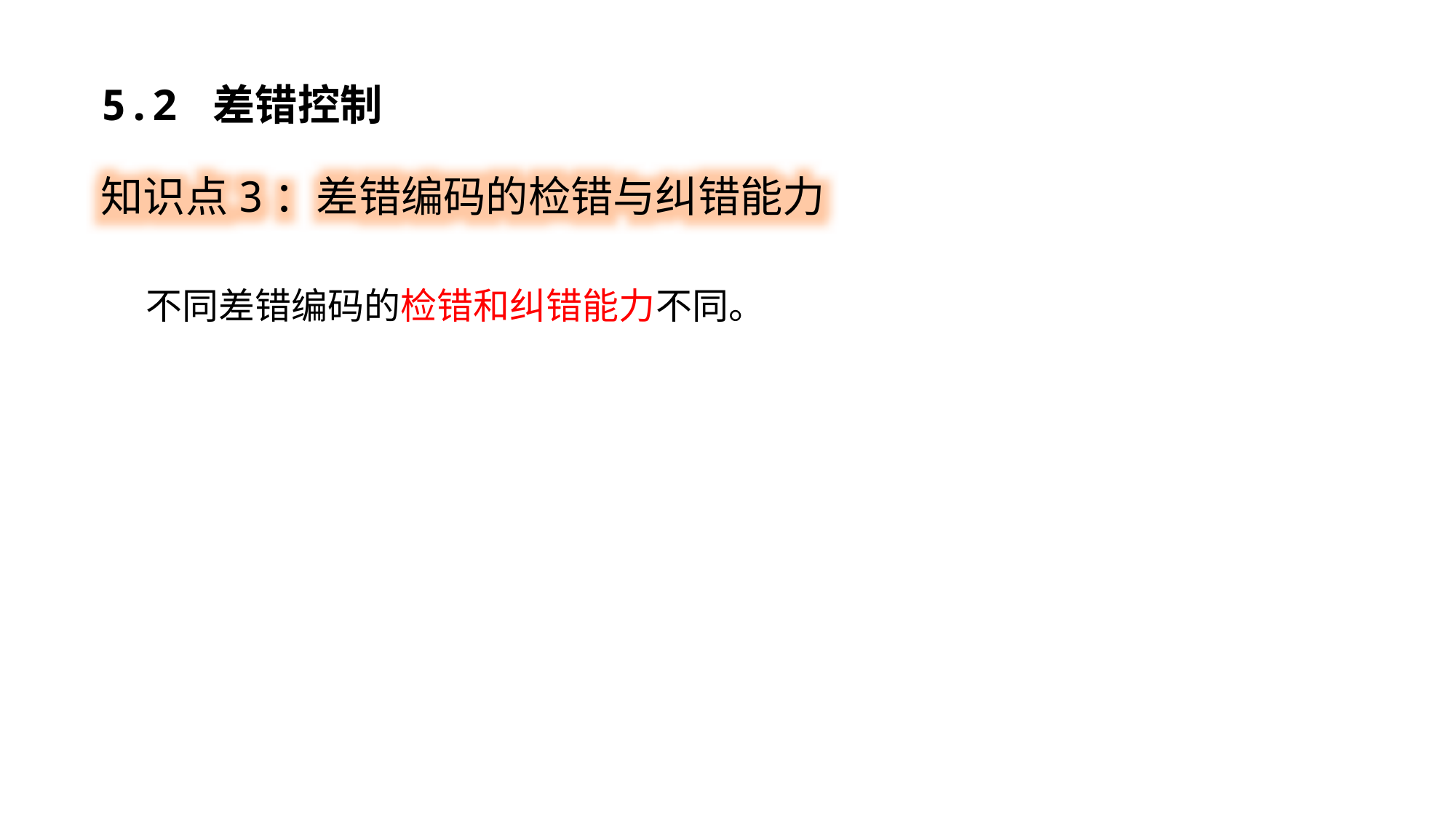

5.2 差错控制
知识点3：差错编码的检错与纠错能力
不同差错编码的检错和纠错能力不同。